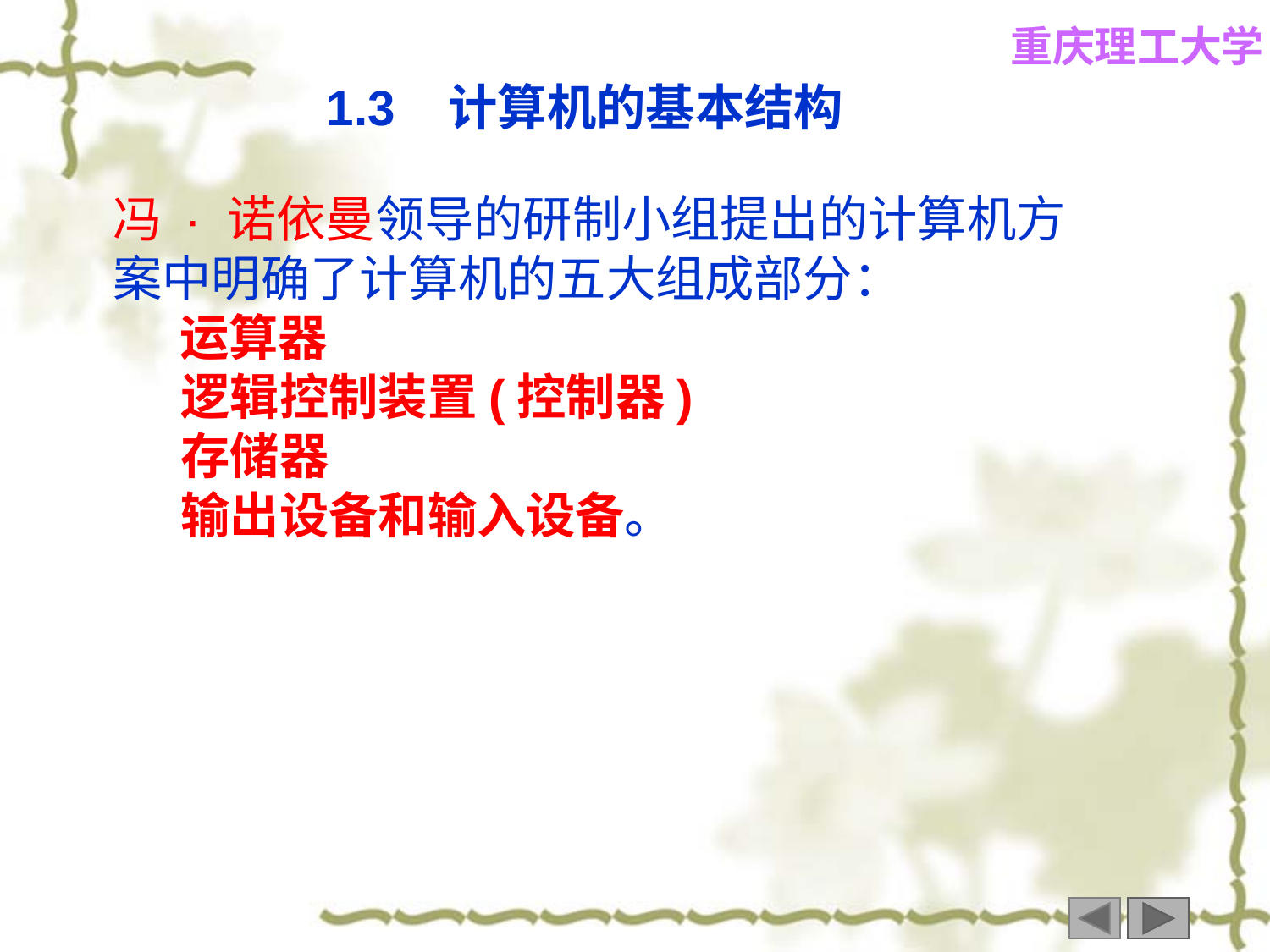

1.3   计算机的基本结构
冯 · 诺依曼领导的研制小组提出的计算机方案中明确了计算机的五大组成部分：
     运算器
     逻辑控制装置(控制器)
     存储器
     输出设备和输入设备。